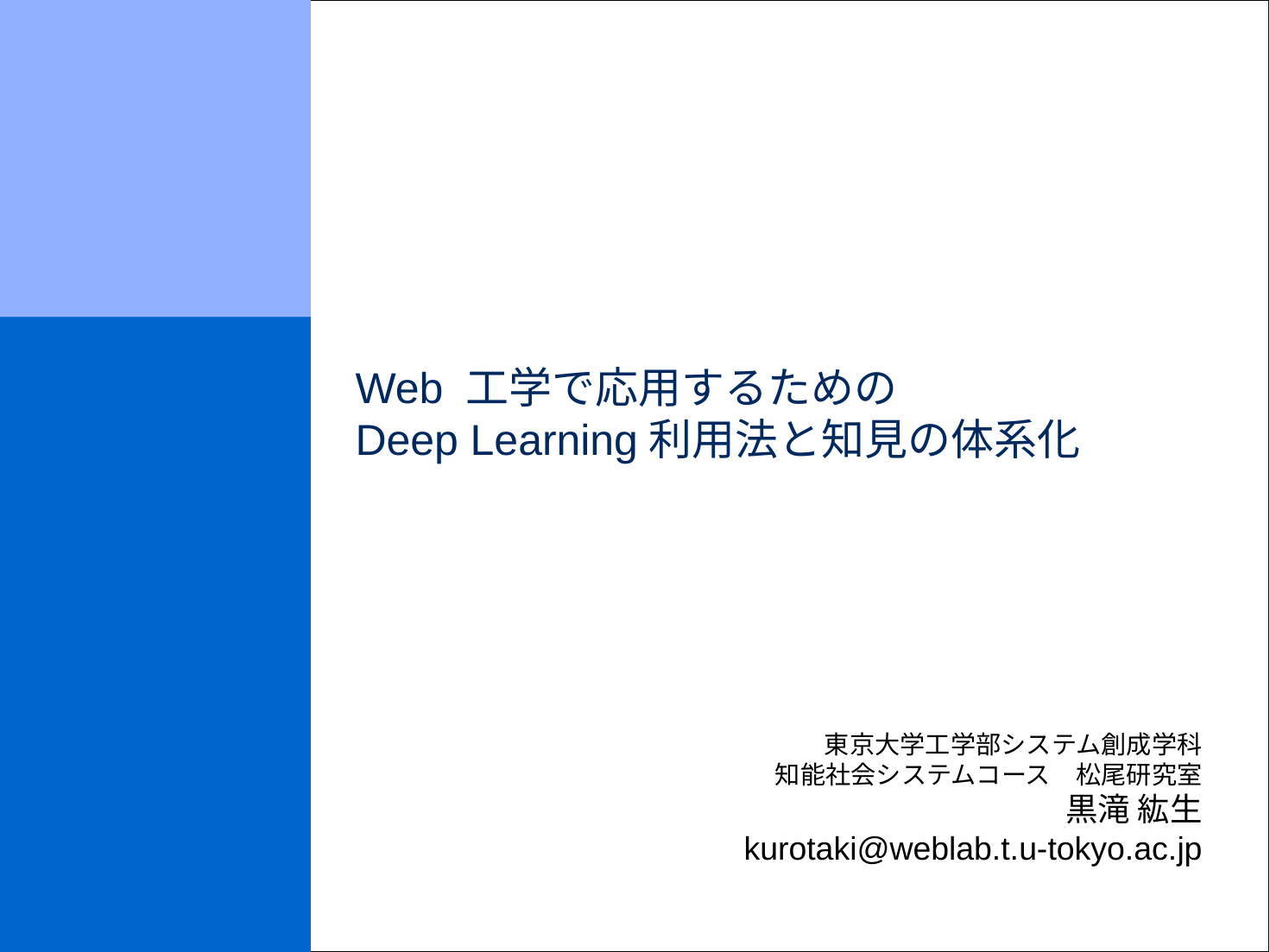

# Web 工学で応用するための Deep Learning利用法と知見の体系化
東京大学工学部システム創成学科
知能社会システムコース　松尾研究室
黒滝 紘生
kurotaki@weblab.t.u-tokyo.ac.jp